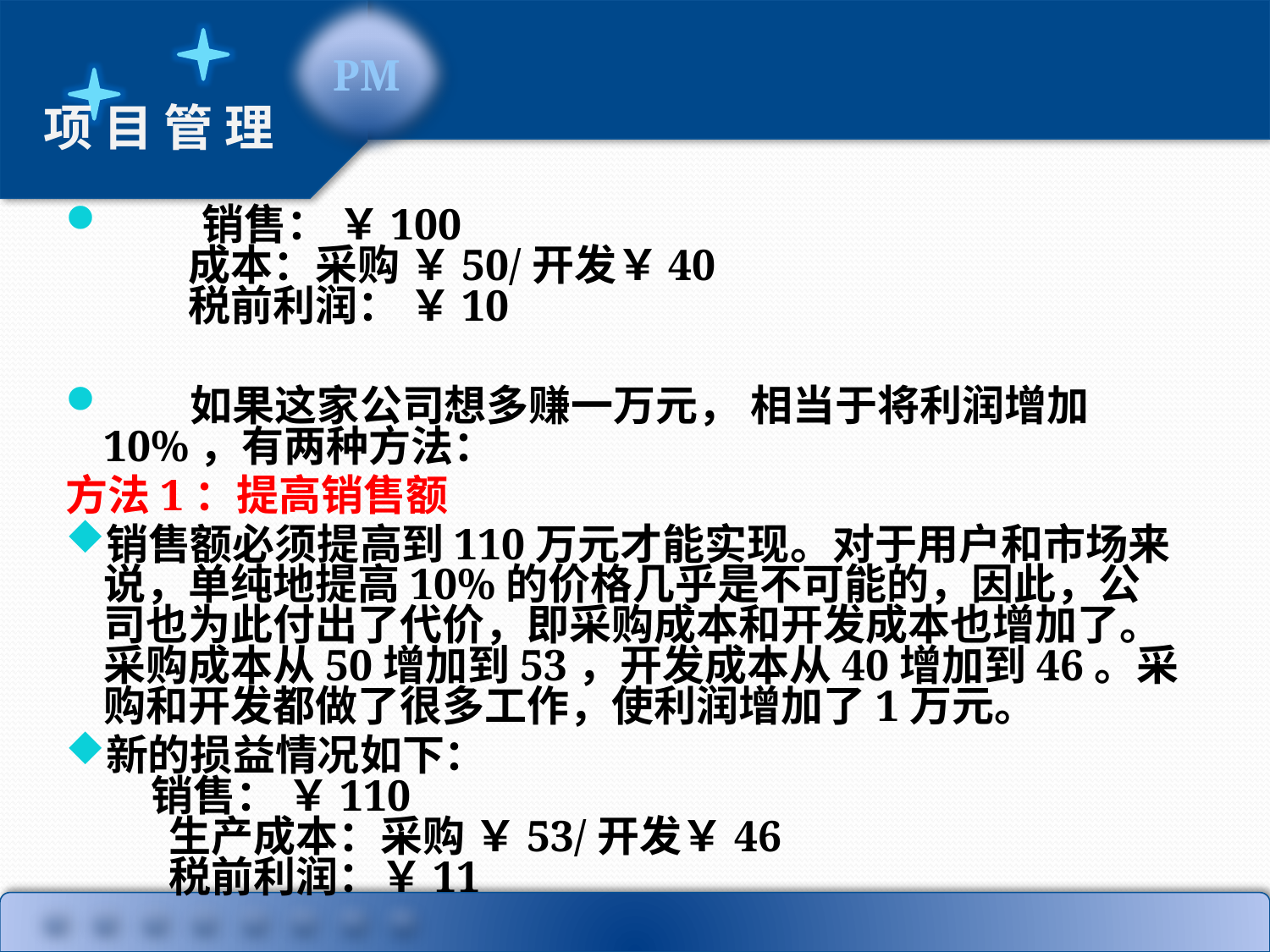

销售： ￥100
　　成本：采购 ￥50/开发￥40
　　税前利润： ￥10
　　如果这家公司想多赚一万元， 相当于将利润增加10%，有两种方法：
方法1：提高销售额
销售额必须提高到110万元才能实现。对于用户和市场来说，单纯地提高10%的价格几乎是不可能的，因此，公司也为此付出了代价，即采购成本和开发成本也增加了。采购成本从50增加到53，开发成本从40增加到46。采购和开发都做了很多工作，使利润增加了1万元。
新的损益情况如下：
     销售： ￥110
     生产成本：采购 ￥53/开发￥46
     税前利润：￥11